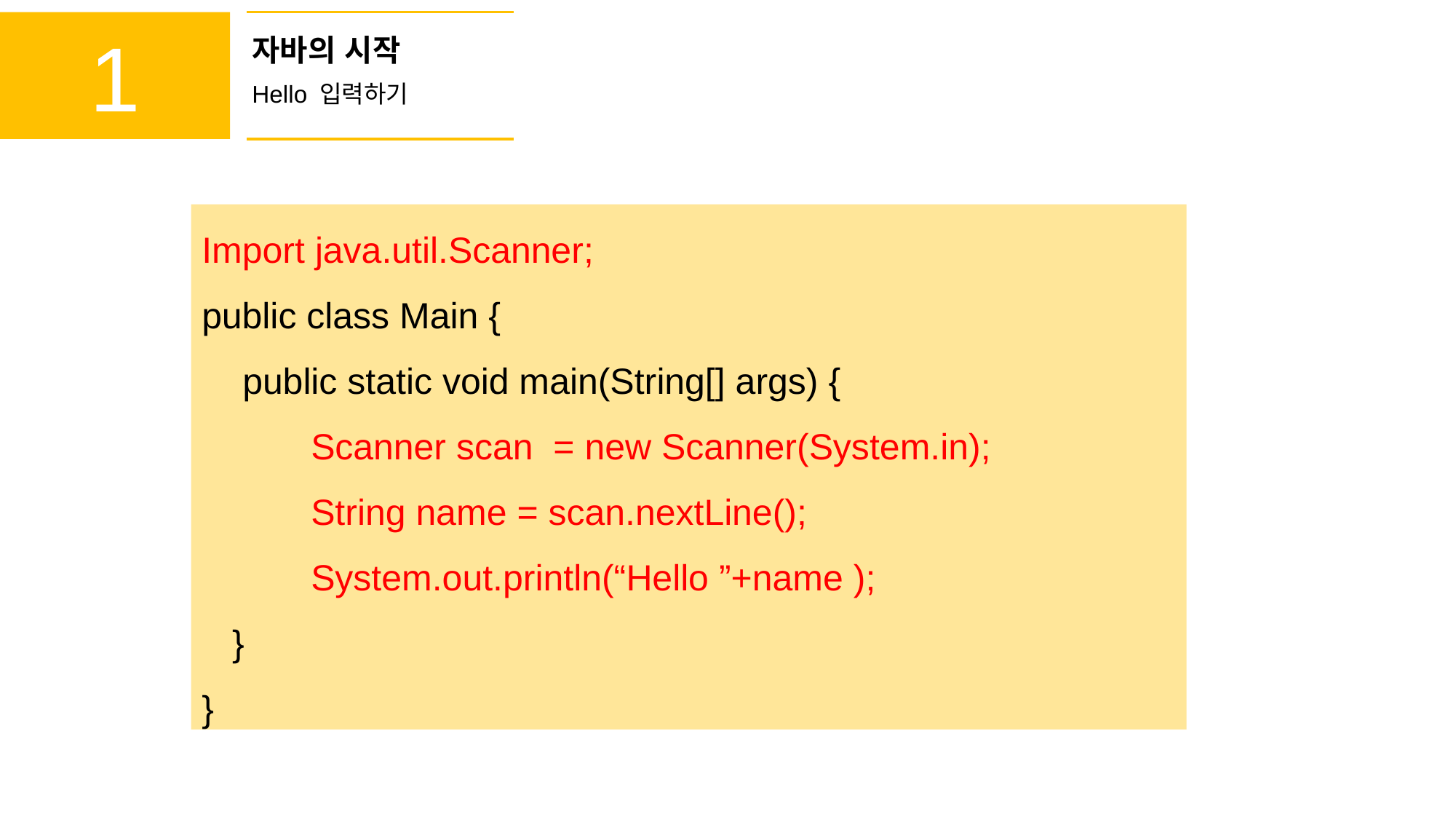

1
자바의 시작
Hello 입력하기
Import java.util.Scanner;
public class Main {
    public static void main(String[] args) {
        	Scanner scan  = new Scanner(System.in);
	String name = scan.nextLine();
	System.out.println(“Hello ”+name );
   }
}